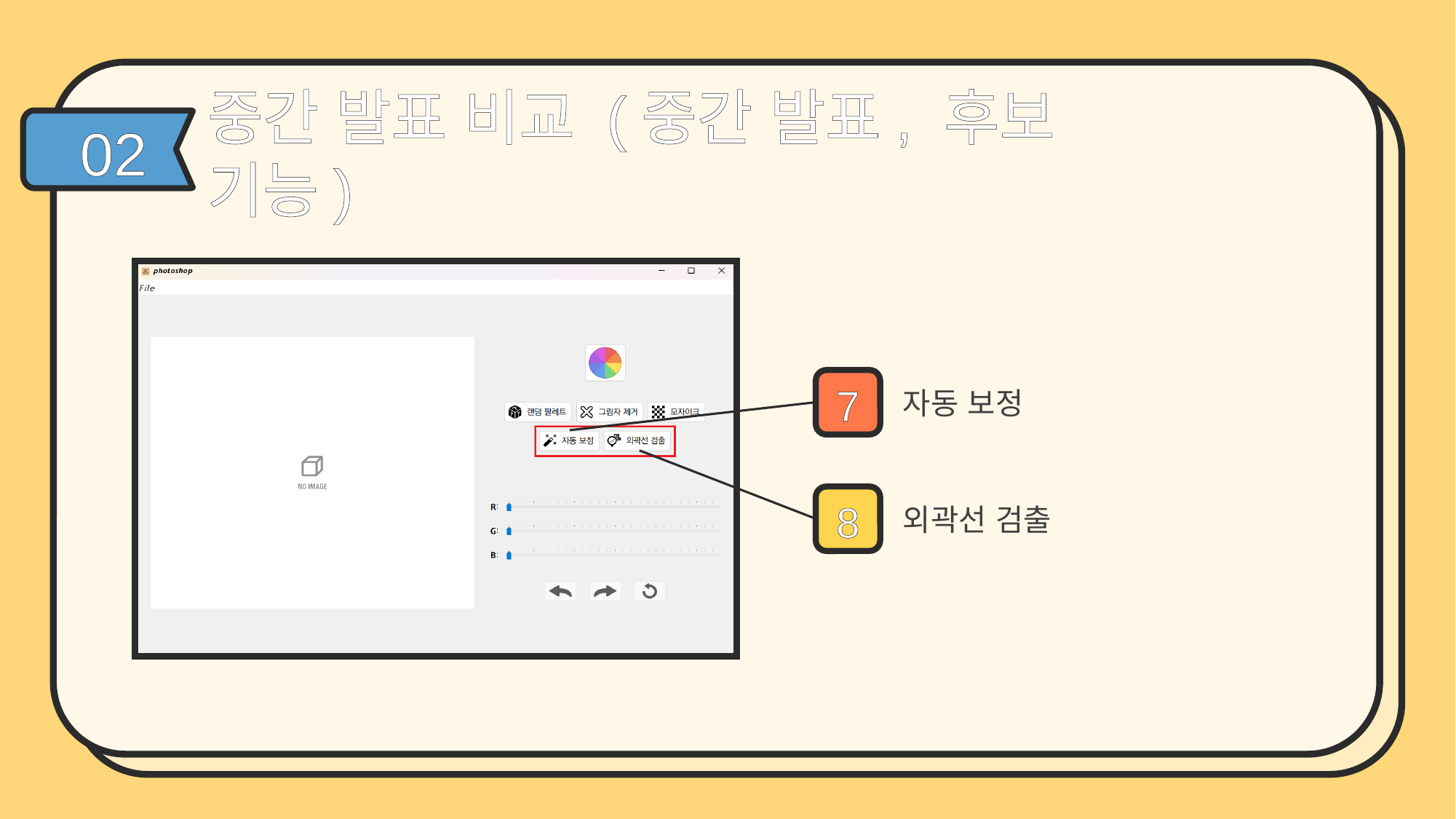

중간 발표 비교 (중간 발표, 후보 기능)
02

자동 보정
7
외곽선 검출
8